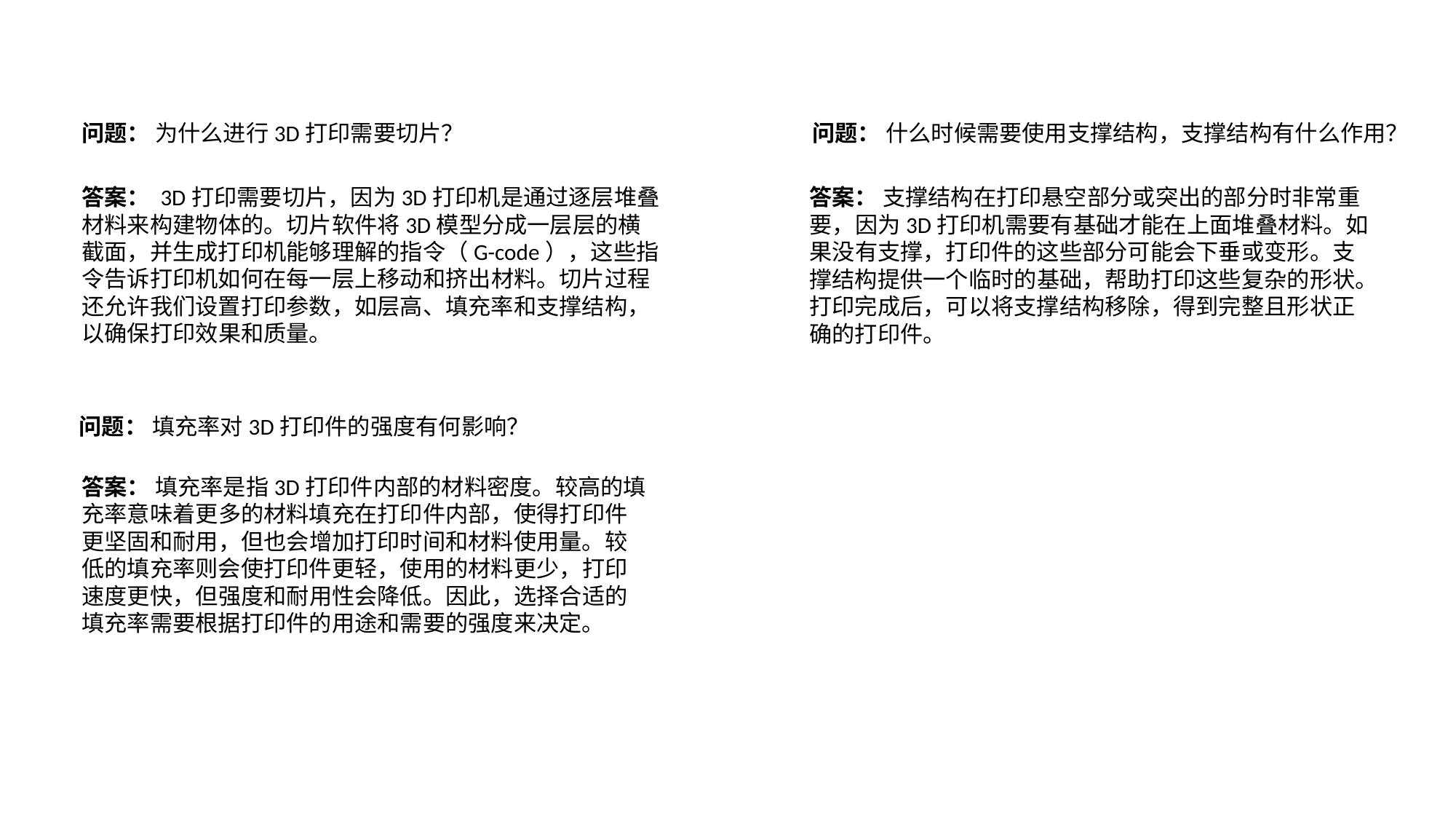

问题： 为什么进行3D打印需要切片？

问题： 什么时候需要使用支撑结构，支撑结构有什么作用？
答案： 3D打印需要切片，因为3D打印机是通过逐层堆叠材料来构建物体的。切片软件将3D模型分成一层层的横截面，并生成打印机能够理解的指令（G-code），这些指令告诉打印机如何在每一层上移动和挤出材料。切片过程还允许我们设置打印参数，如层高、填充率和支撑结构，以确保打印效果和质量。

答案： 支撑结构在打印悬空部分或突出的部分时非常重要，因为3D打印机需要有基础才能在上面堆叠材料。如果没有支撑，打印件的这些部分可能会下垂或变形。支撑结构提供一个临时的基础，帮助打印这些复杂的形状。打印完成后，可以将支撑结构移除，得到完整且形状正确的打印件。

问题： 填充率对3D打印件的强度有何影响？
答案： 填充率是指3D打印件内部的材料密度。较高的填充率意味着更多的材料填充在打印件内部，使得打印件更坚固和耐用，但也会增加打印时间和材料使用量。较低的填充率则会使打印件更轻，使用的材料更少，打印速度更快，但强度和耐用性会降低。因此，选择合适的填充率需要根据打印件的用途和需要的强度来决定。